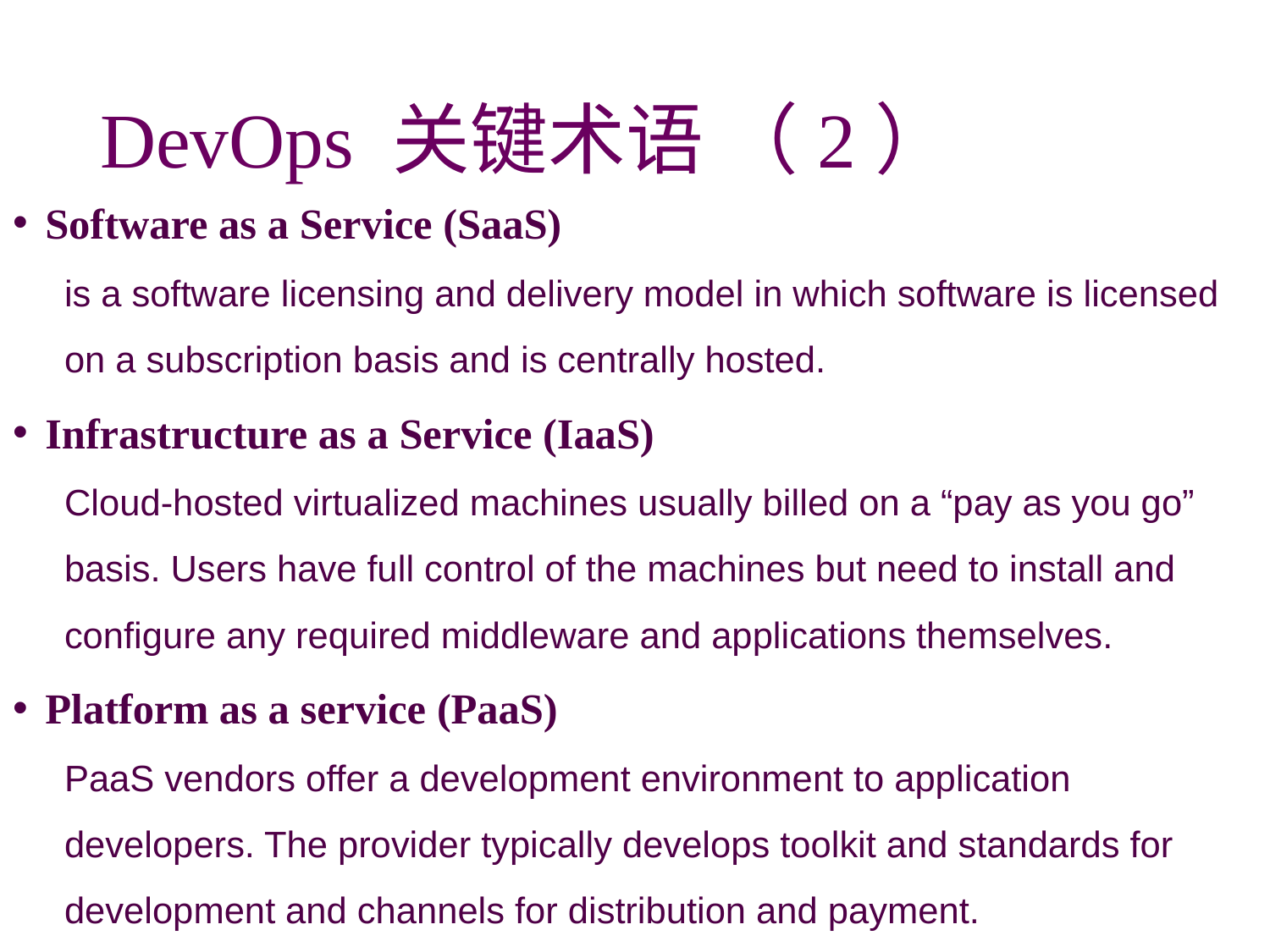

# DevOps 关键术语 （2）
Software as a Service (SaaS)
is a software licensing and delivery model in which software is licensed on a subscription basis and is centrally hosted.
Infrastructure as a Service (IaaS)
Cloud-hosted virtualized machines usually billed on a “pay as you go” basis. Users have full control of the machines but need to install and configure any required middleware and applications themselves.
Platform as a service (PaaS)
PaaS vendors offer a development environment to application developers. The provider typically develops toolkit and standards for development and channels for distribution and payment.